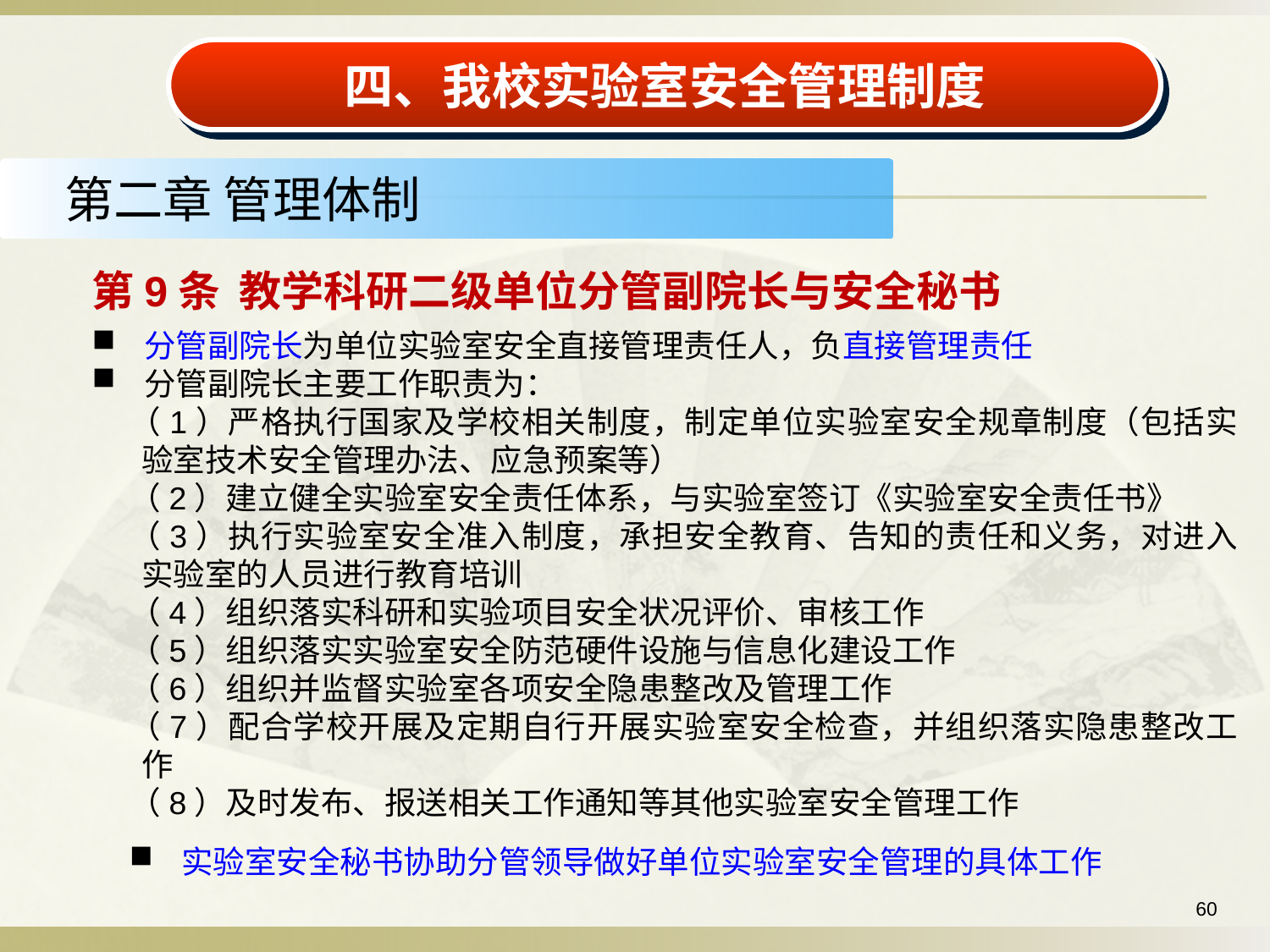

四、我校实验室安全管理制度
第二章 管理体制
第9条  教学科研二级单位分管副院长与安全秘书
  分管副院长为单位实验室安全直接管理责任人，负直接管理责任
  分管副院长主要工作职责为：
（1）严格执行国家及学校相关制度，制定单位实验室安全规章制度（包括实验室技术安全管理办法、应急预案等）
（2）建立健全实验室安全责任体系，与实验室签订《实验室安全责任书》
（3）执行实验室安全准入制度，承担安全教育、告知的责任和义务，对进入实验室的人员进行教育培训
（4）组织落实科研和实验项目安全状况评价、审核工作
（5）组织落实实验室安全防范硬件设施与信息化建设工作
（6）组织并监督实验室各项安全隐患整改及管理工作
（7）配合学校开展及定期自行开展实验室安全检查，并组织落实隐患整改工作
（8）及时发布、报送相关工作通知等其他实验室安全管理工作
  实验室安全秘书协助分管领导做好单位实验室安全管理的具体工作
60